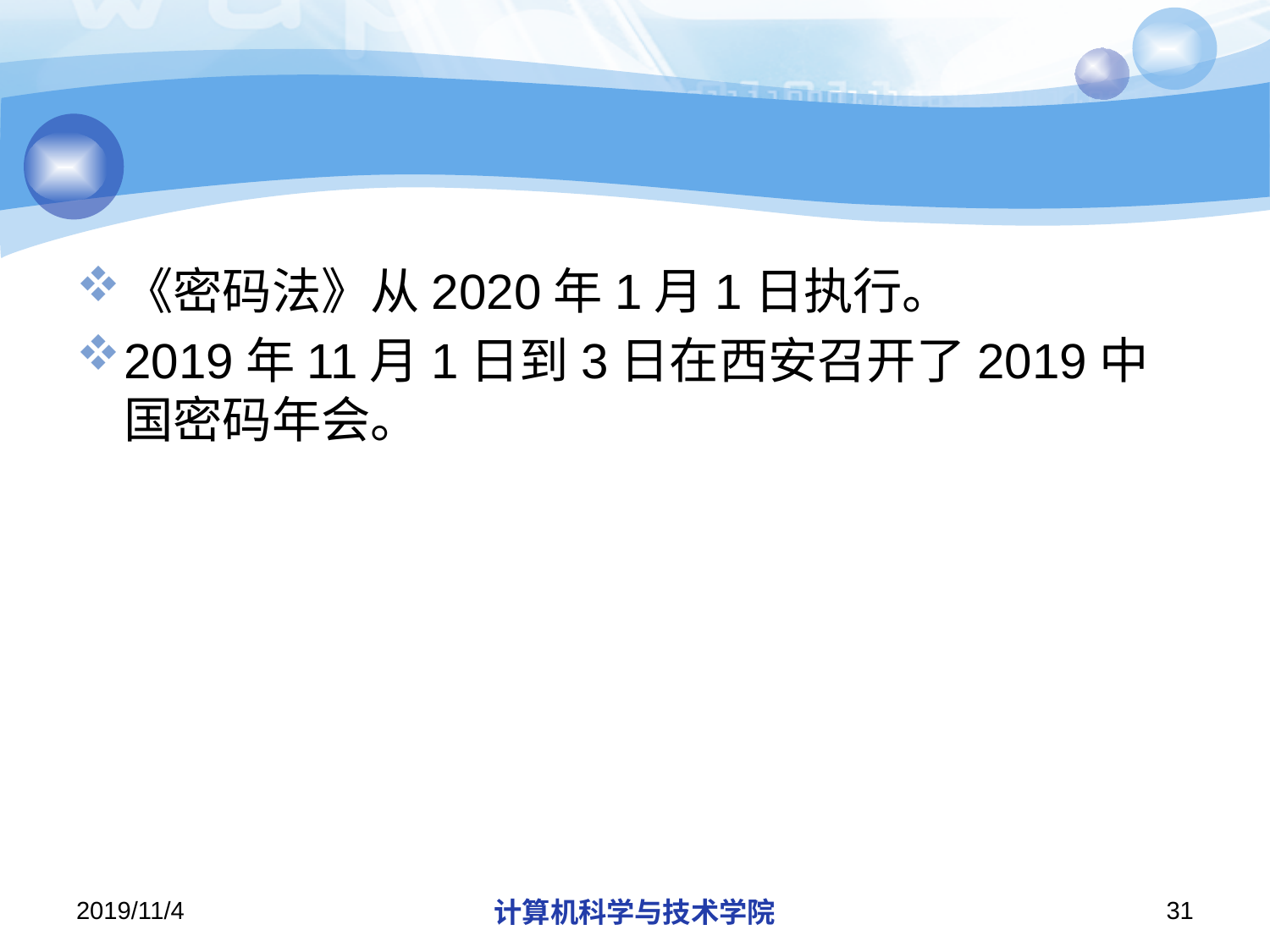

#
《密码法》从2020年1月1日执行。
2019年11月1日到3日在西安召开了2019中国密码年会。
2019/11/4
计算机科学与技术学院
31